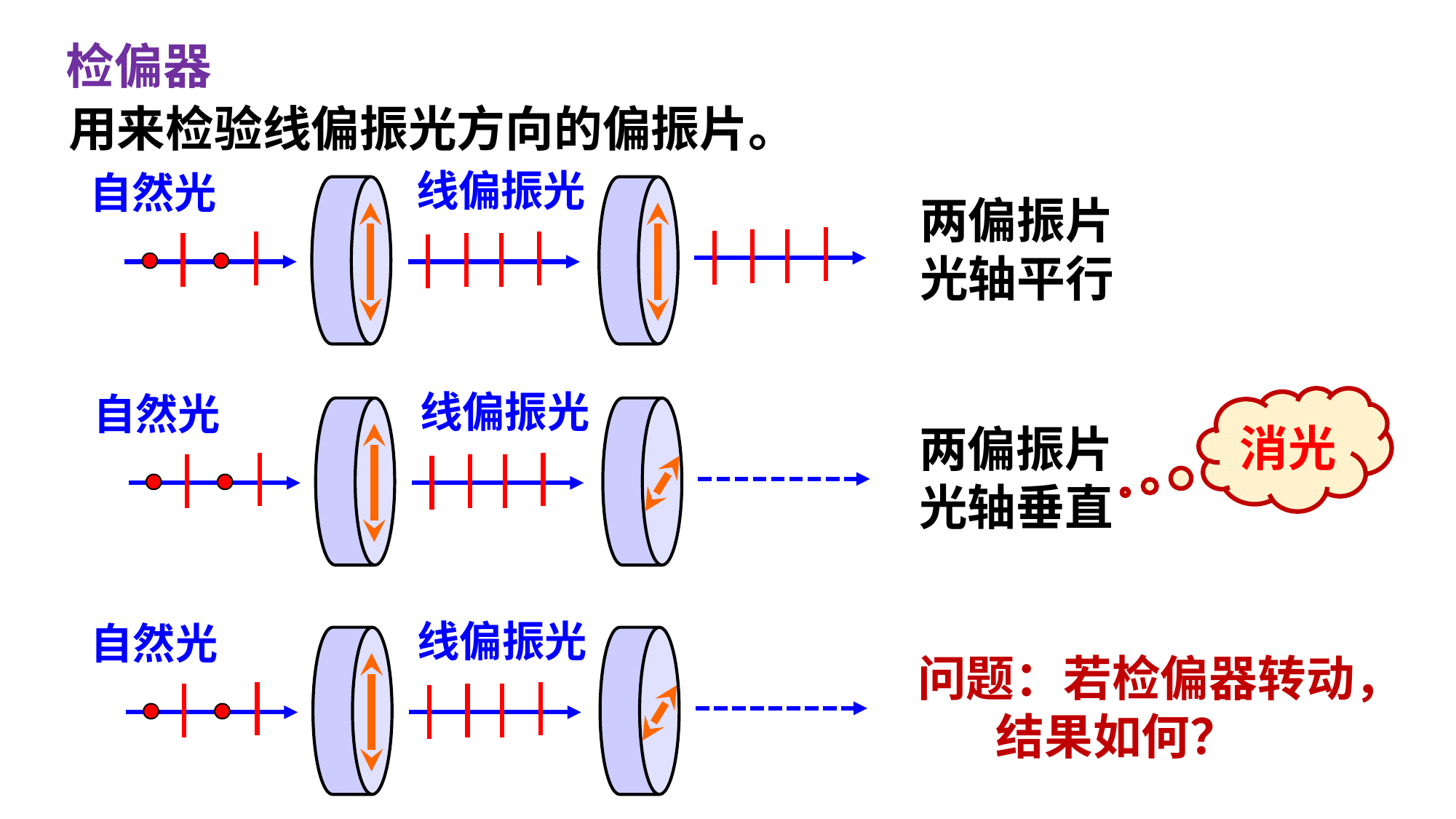

检偏器
用来检验线偏振光方向的偏振片。
线偏振光
自然光
两偏振片
光轴平行

线偏振光
自然光
消光
两偏振片
光轴垂直

线偏振光
自然光
问题：若检偏器转动，
      结果如何？